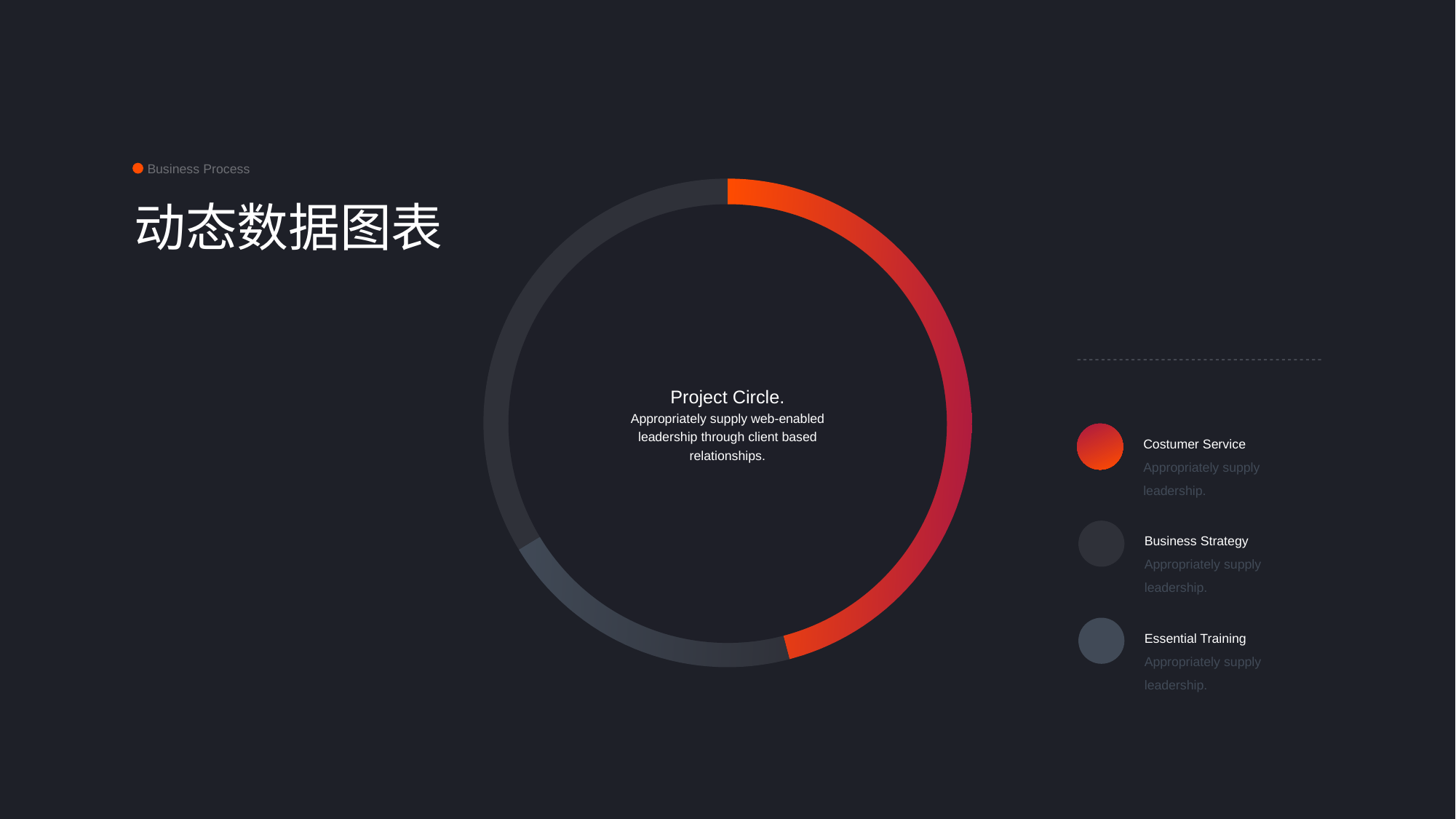

Business Process

### Chart

| Category | Sales |
|---|---|
| 1st Qtr | 45.0 |
| 2nd Qtr | 20.0 |
| 3rd Qtr | 33.0 |
动态数据图表

Project Circle.
Appropriately supply web-enabled leadership through client based relationships.

Costumer Service
Appropriately supply leadership.

Business Strategy
Appropriately supply leadership.

Essential Training
Appropriately supply leadership.